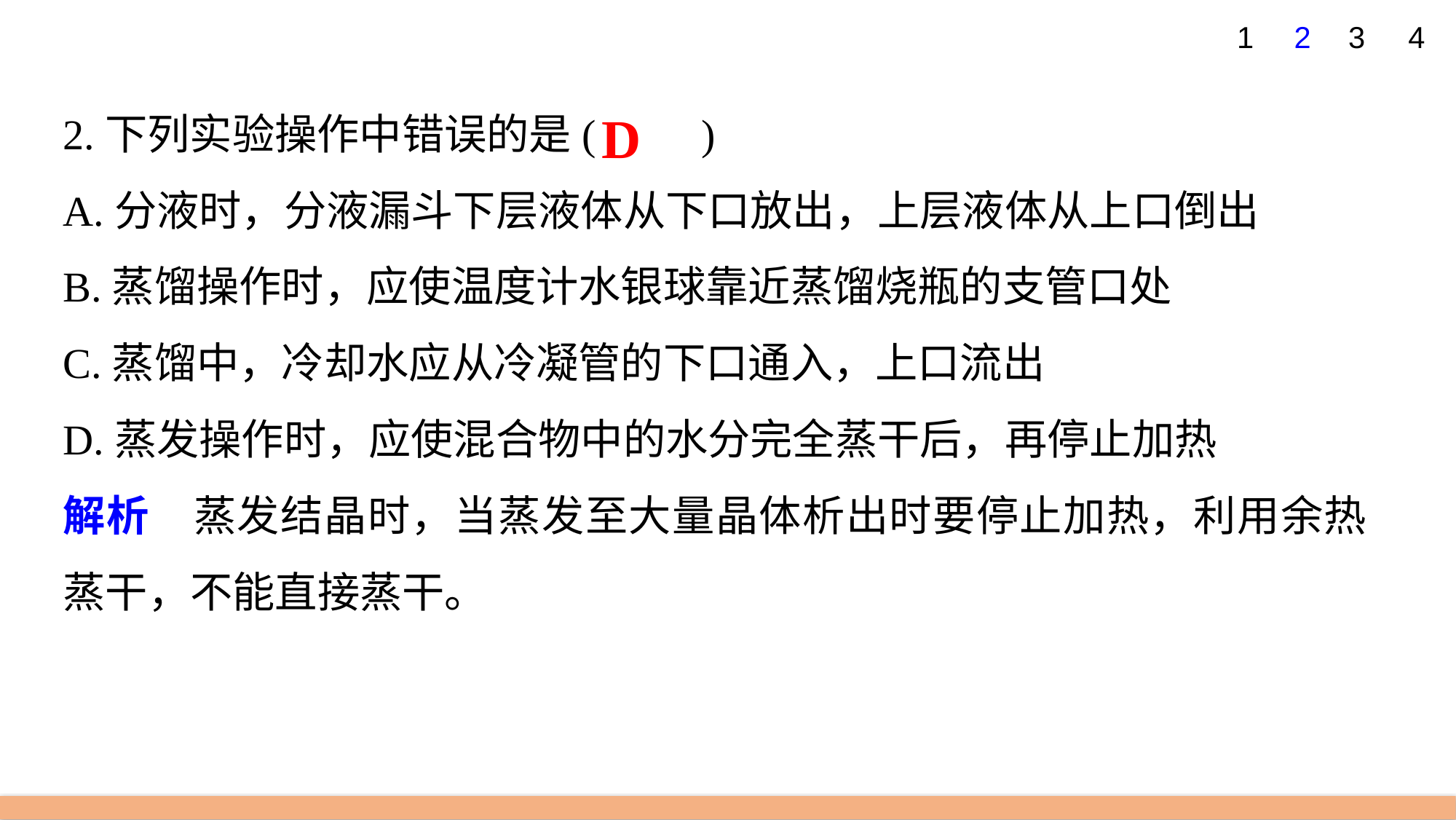

1
2
3
4
D
2.下列实验操作中错误的是(　　)
A.分液时，分液漏斗下层液体从下口放出，上层液体从上口倒出
B.蒸馏操作时，应使温度计水银球靠近蒸馏烧瓶的支管口处
C.蒸馏中，冷却水应从冷凝管的下口通入，上口流出
D.蒸发操作时，应使混合物中的水分完全蒸干后，再停止加热
解析　蒸发结晶时，当蒸发至大量晶体析出时要停止加热，利用余热蒸干，不能直接蒸干。